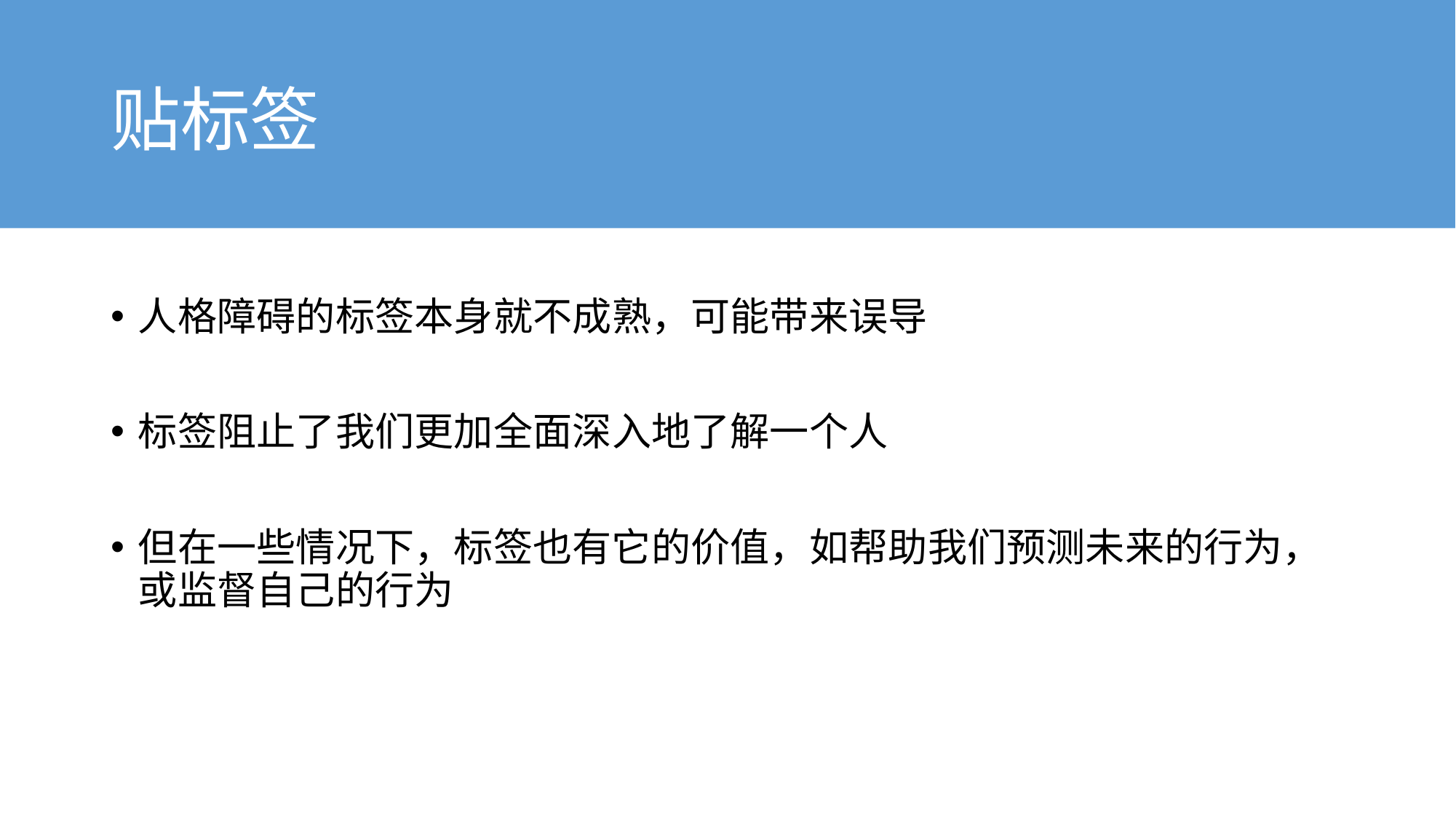

# 贴标签
人格障碍的标签本身就不成熟，可能带来误导

标签阻止了我们更加全面深入地了解一个人

但在一些情况下，标签也有它的价值，如帮助我们预测未来的行为，或监督自己的行为